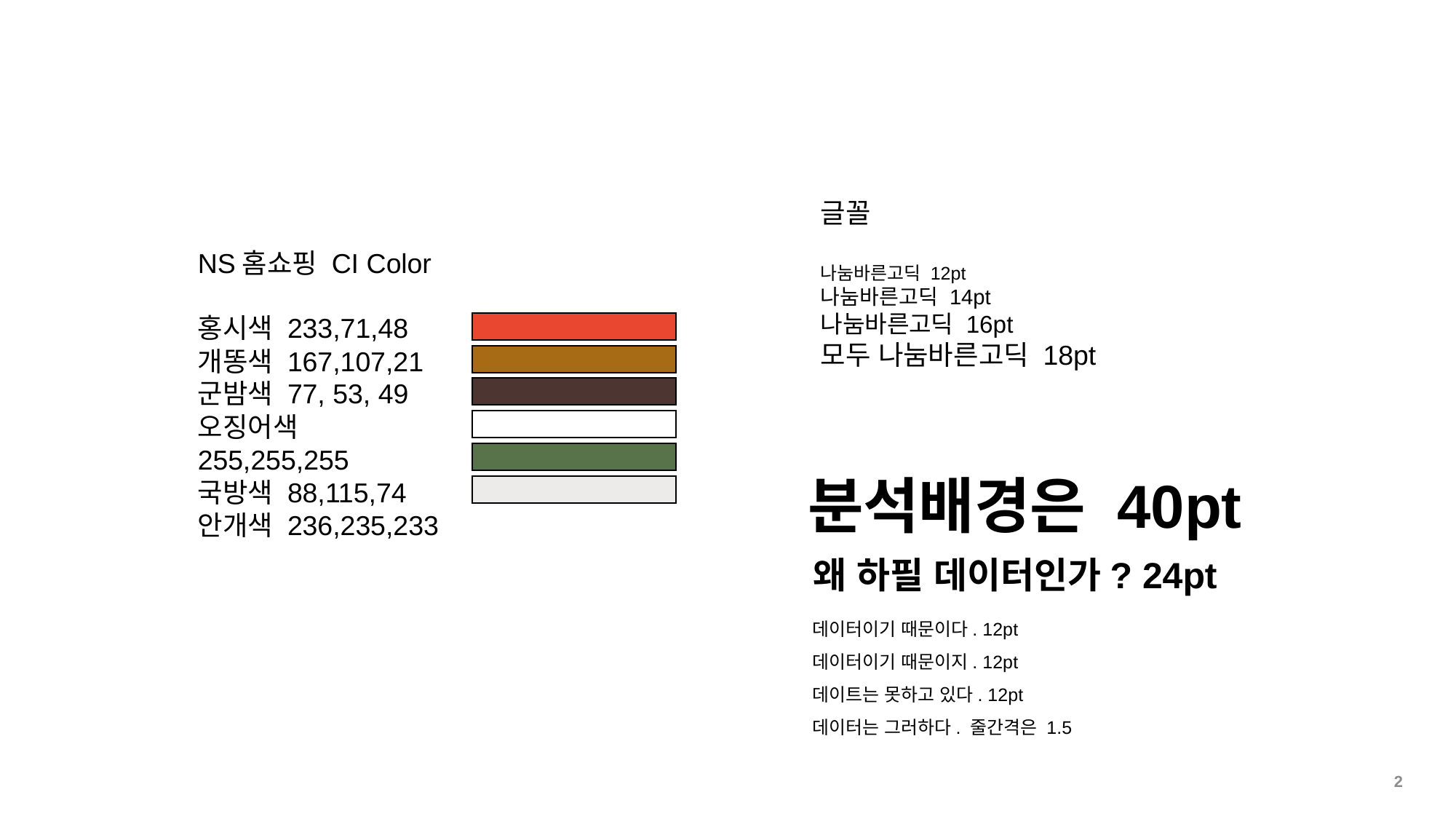

글꼴

나눔바른고딕 12pt
나눔바른고딕 14pt
나눔바른고딕 16pt
모두 나눔바른고딕 18pt
NS홈쇼핑 CI Color

홍시색 233,71,48
개똥색 167,107,21
군밤색 77, 53, 49
오징어색 255,255,255
국방색 88,115,74
안개색 236,235,233

분석배경은 40pt

왜 하필 데이터인가? 24pt
데이터이기 때문이다. 12pt
데이터이기 때문이지. 12pt
데이트는 못하고 있다. 12pt
데이터는 그러하다. 줄간격은 1.5
2